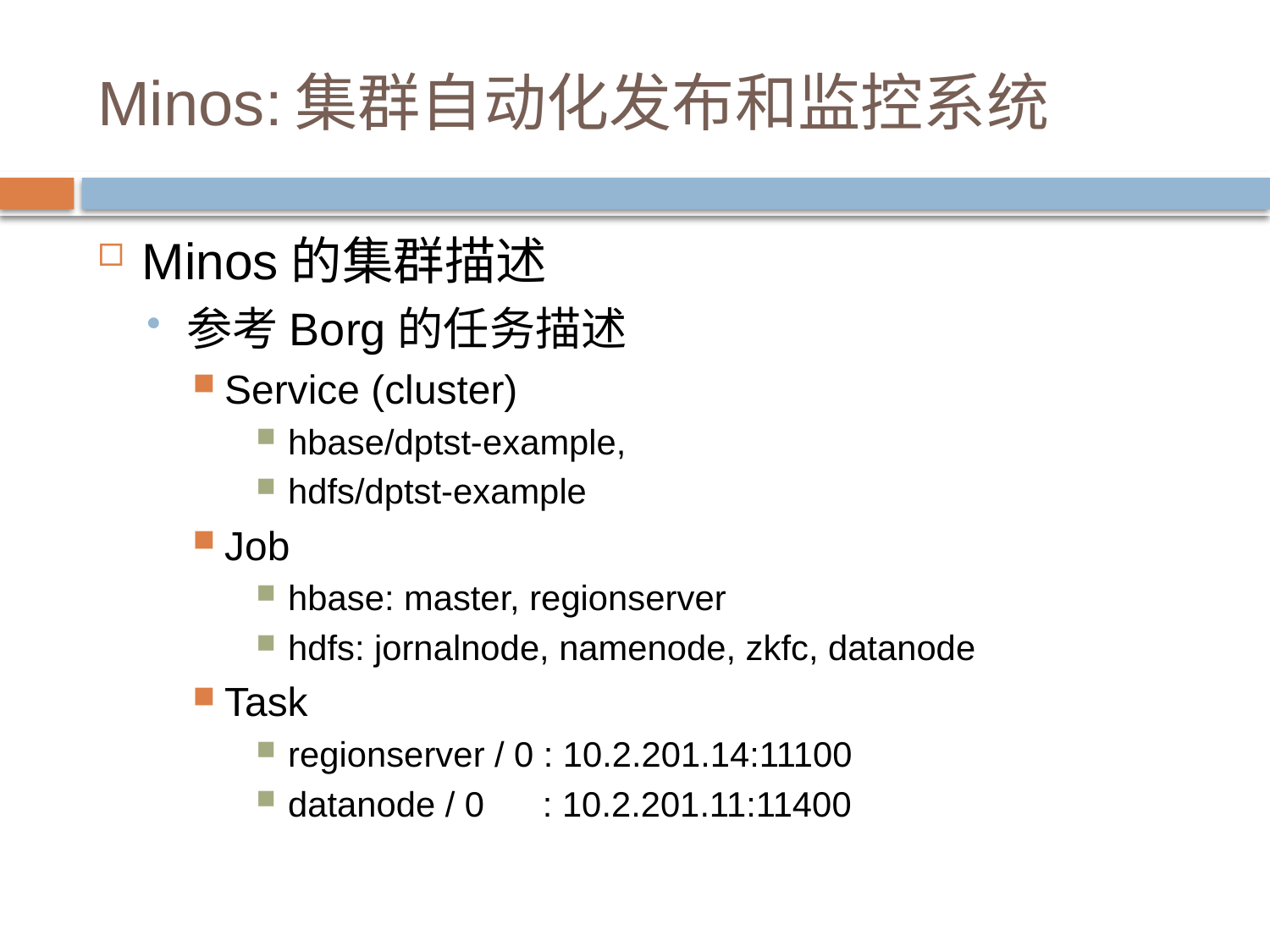

# Minos:集群自动化发布和监控系统
Minos的集群描述
参考Borg的任务描述
Service (cluster)
hbase/dptst-example,
hdfs/dptst-example
Job
hbase: master, regionserver
hdfs: jornalnode, namenode, zkfc, datanode
Task
regionserver / 0 : 10.2.201.14:11100
datanode / 0      : 10.2.201.11:11400